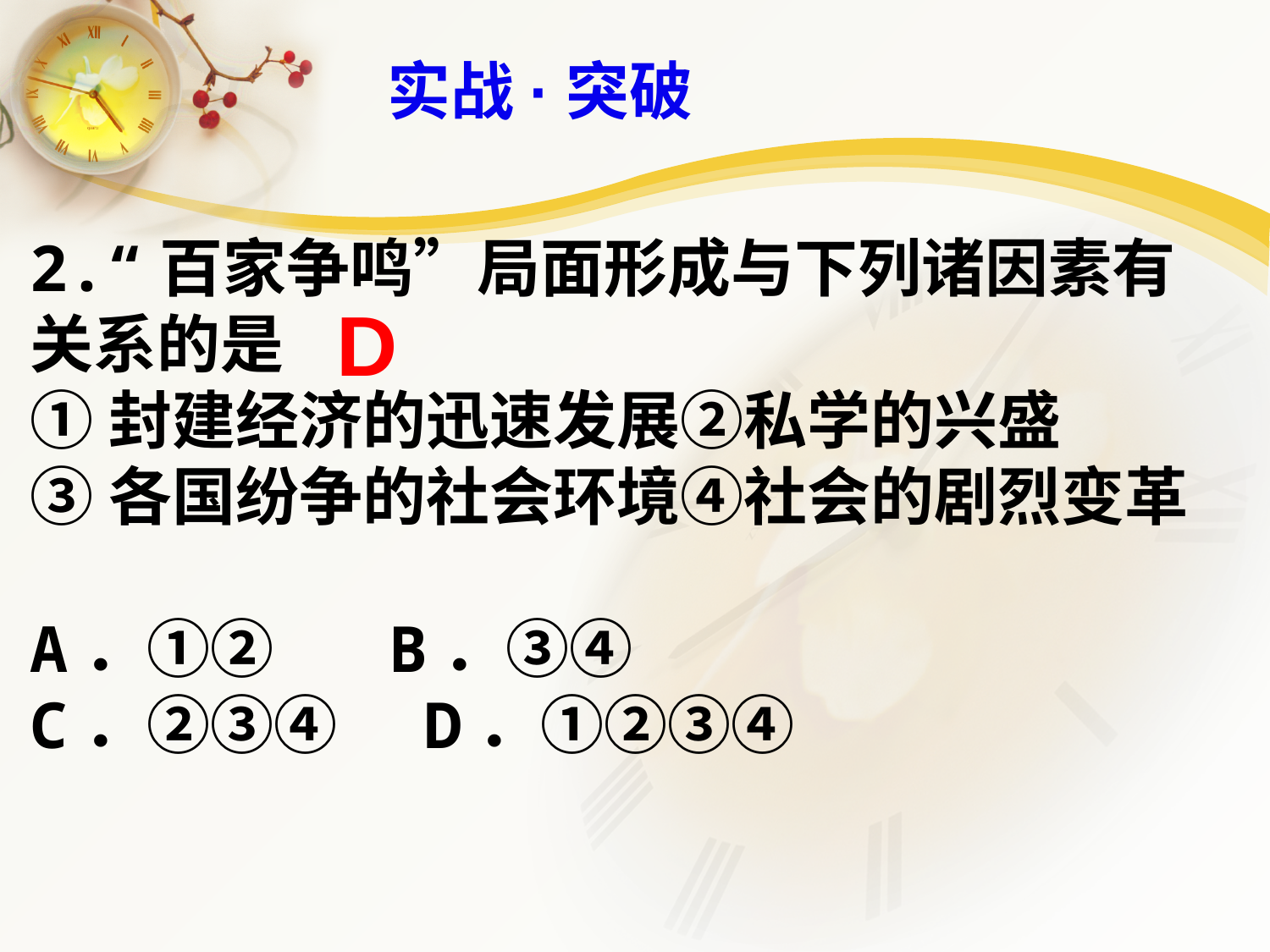

实战·突破
2.“百家争鸣”局面形成与下列诸因素有
关系的是
①封建经济的迅速发展②私学的兴盛
③各国纷争的社会环境④社会的剧烈变革

A．①②       B．③④
C．②③④     D．①②③④
D